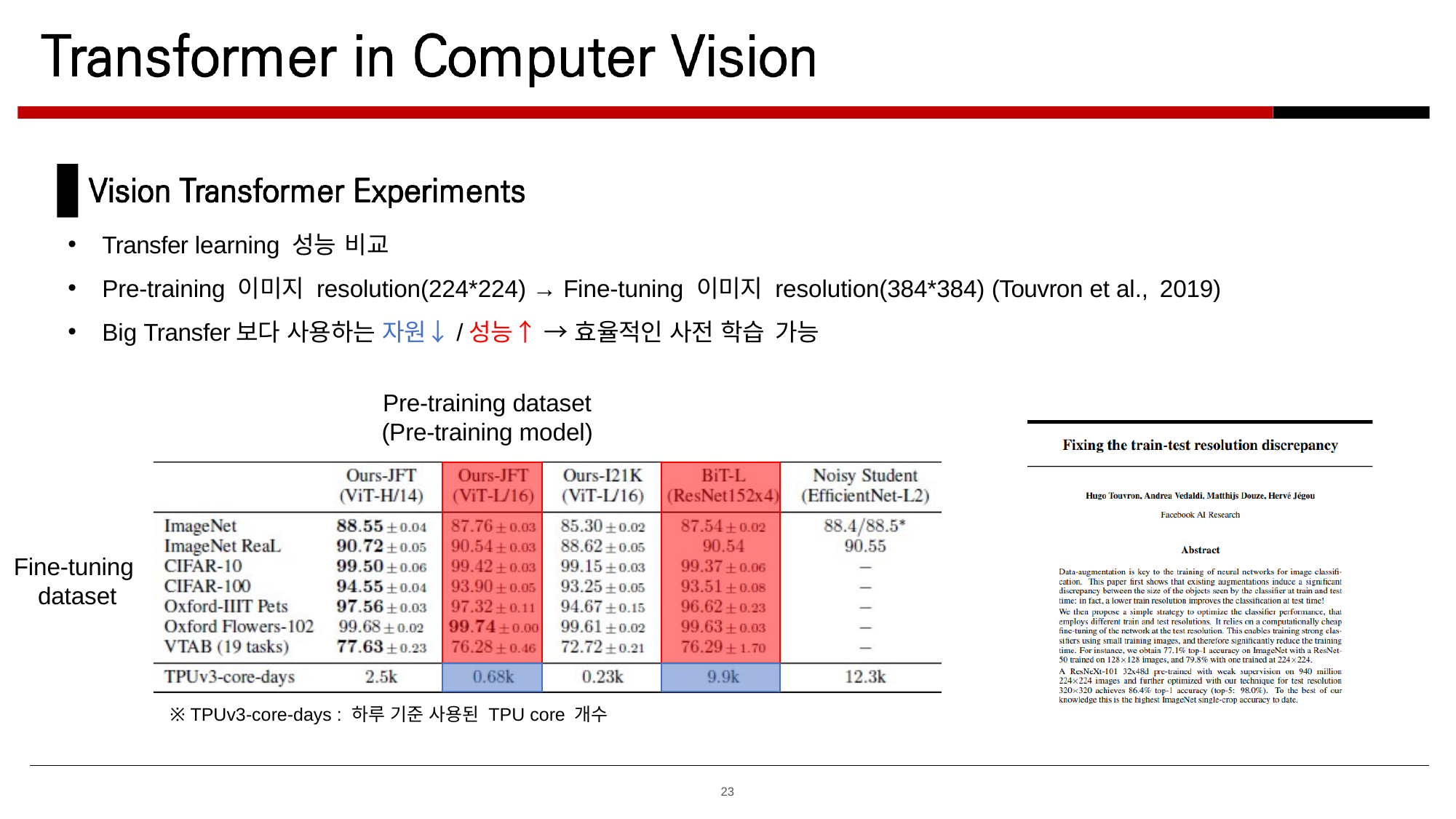

Transfer learning 성능 비교
Pre-training 이미지 resolution(224*224) → Fine-tuning 이미지 resolution(384*384) (Touvron et al., 2019)
Big Transfer보다 사용하는 자원↓/성능↑ → 효율적인 사전 학습 가능

Pre-training dataset  (Pre-training model)

Fine-tuning  dataset

※ TPUv3-core-days : 하루 기준 사용된 TPU core 개수

23